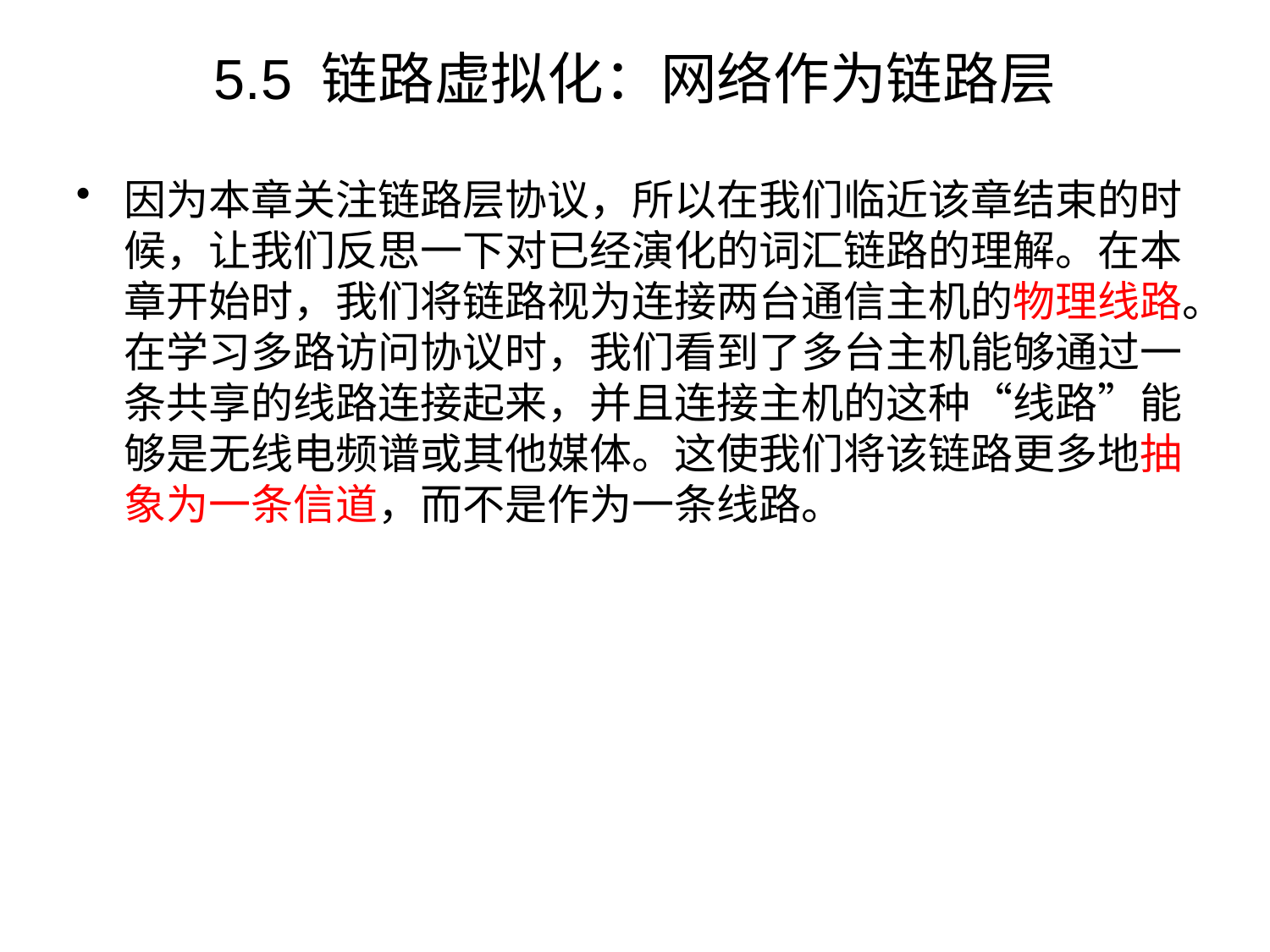

# 5.5 链路虚拟化：网络作为链路层
因为本章关注链路层协议，所以在我们临近该章结束的时候，让我们反思一下对已经演化的词汇链路的理解。在本章开始时，我们将链路视为连接两台通信主机的物理线路。在学习多路访问协议时，我们看到了多台主机能够通过一条共享的线路连接起来，并且连接主机的这种“线路”能够是无线电频谱或其他媒体。这使我们将该链路更多地抽象为一条信道，而不是作为一条线路。